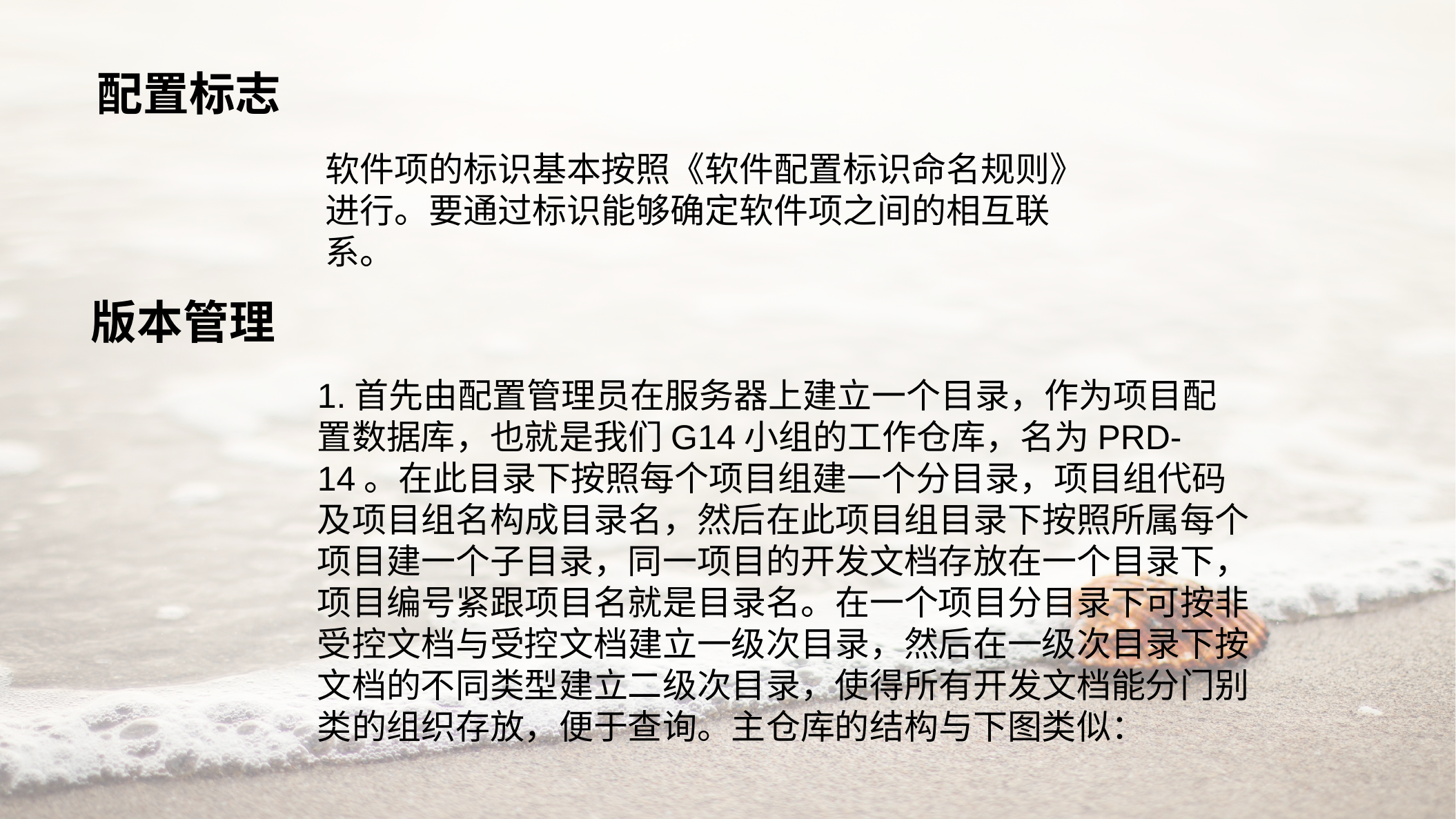

配置标志

软件项的标识基本按照《软件配置标识命名规则》进行。要通过标识能够确定软件项之间的相互联系。

版本管理

1.首先由配置管理员在服务器上建立一个目录，作为项目配置数据库，也就是我们G14小组的工作仓库，名为PRD-14。在此目录下按照每个项目组建一个分目录，项目组代码及项目组名构成目录名，然后在此项目组目录下按照所属每个项目建一个子目录，同一项目的开发文档存放在一个目录下，项目编号紧跟项目名就是目录名。在一个项目分目录下可按非受控文档与受控文档建立一级次目录，然后在一级次目录下按文档的不同类型建立二级次目录，使得所有开发文档能分门别类的组织存放，便于查询。主仓库的结构与下图类似：